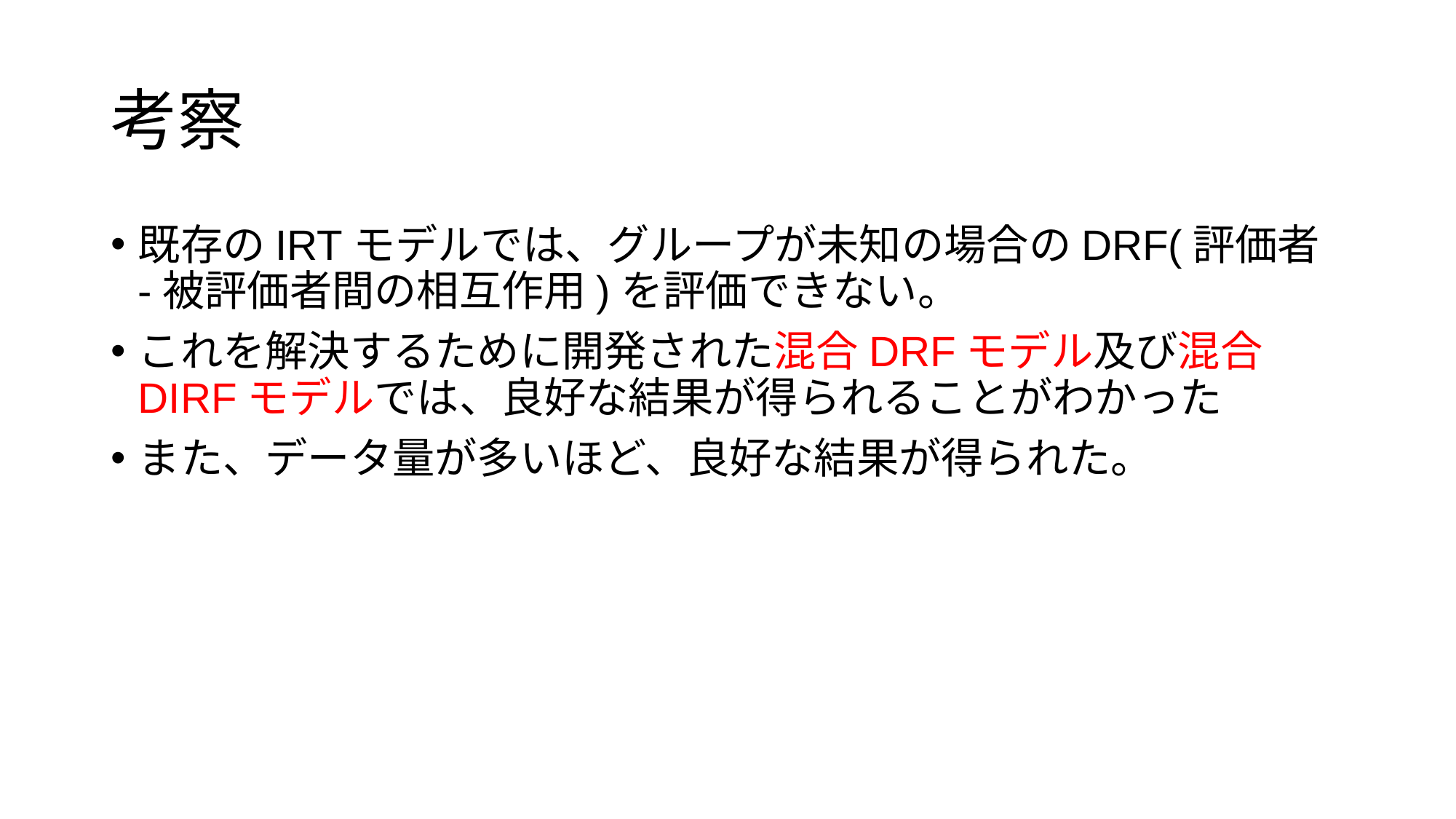

# 考察
既存のIRTモデルでは、グループが未知の場合のDRF(評価者-被評価者間の相互作用)を評価できない。
これを解決するために開発された混合DRFモデル及び混合DIRFモデルでは、良好な結果が得られることがわかった
また、データ量が多いほど、良好な結果が得られた。